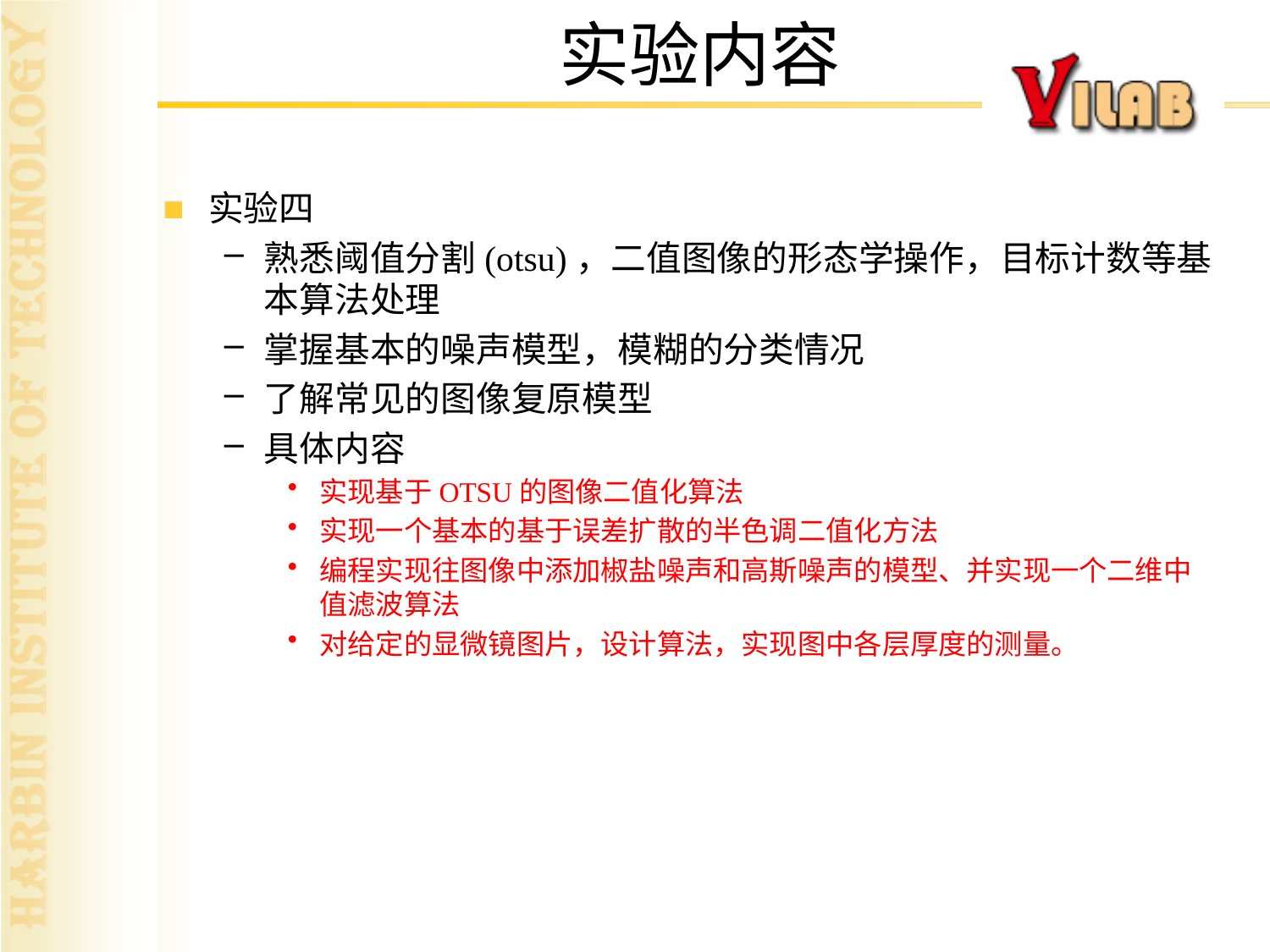

实验内容
实验四
熟悉阈值分割(otsu)，二值图像的形态学操作，目标计数等基本算法处理
掌握基本的噪声模型，模糊的分类情况
了解常见的图像复原模型
具体内容
实现基于OTSU的图像二值化算法
实现一个基本的基于误差扩散的半色调二值化方法
编程实现往图像中添加椒盐噪声和高斯噪声的模型、并实现一个二维中值滤波算法
对给定的显微镜图片，设计算法，实现图中各层厚度的测量。